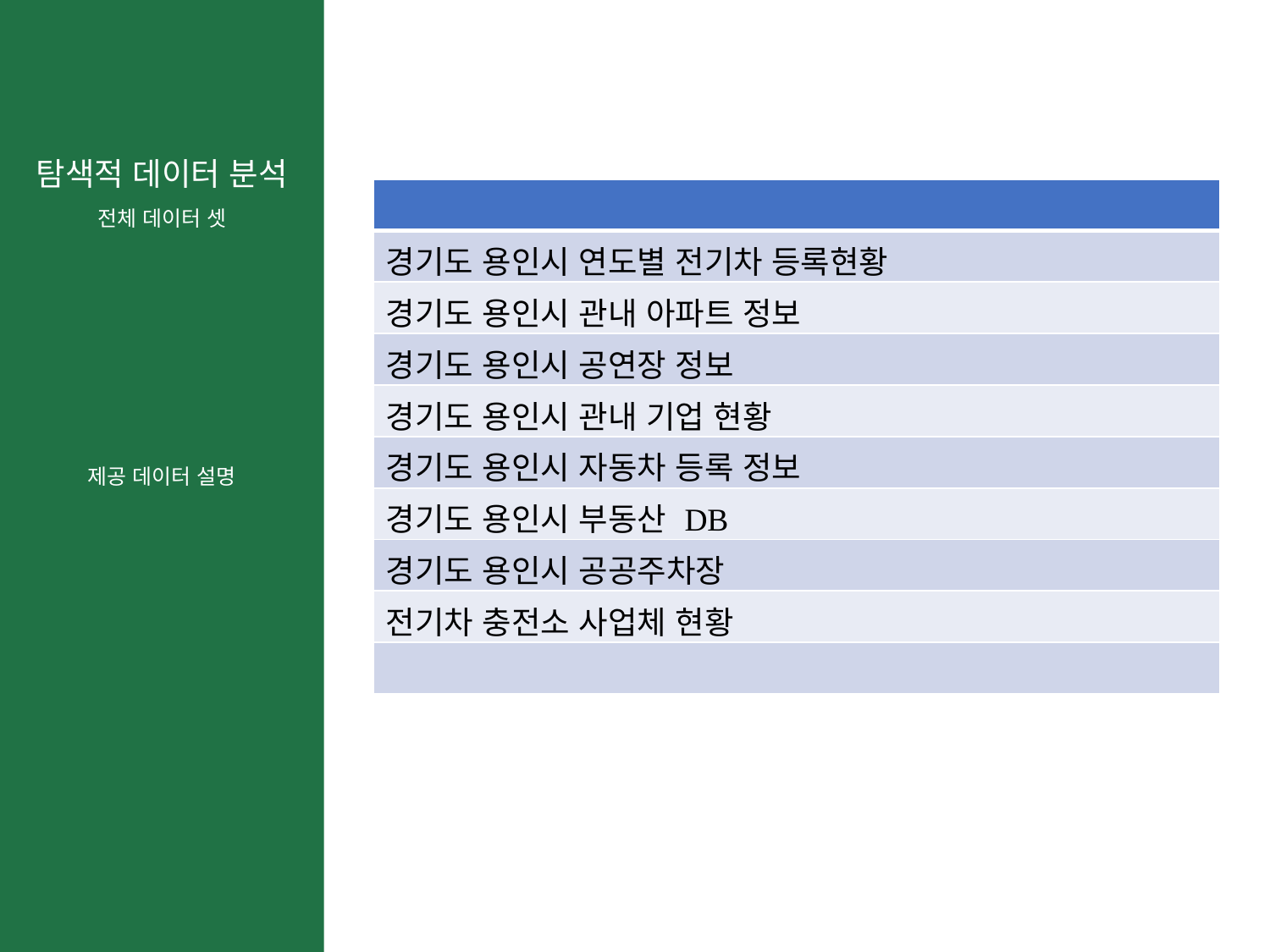

|  |
| --- |
| 경기도 용인시 연도별 전기차 등록현황 |
| 경기도 용인시 관내 아파트 정보 |
| 경기도 용인시 공연장 정보 |
| 경기도 용인시 관내 기업 현황 |
| 경기도 용인시 자동차 등록 정보 |
| 경기도 용인시 부동산 DB |
| 경기도 용인시 공공주차장 |
| 전기차 충전소 사업체 현황 |
|  |
전체 데이터 셋
제공 데이터 설명